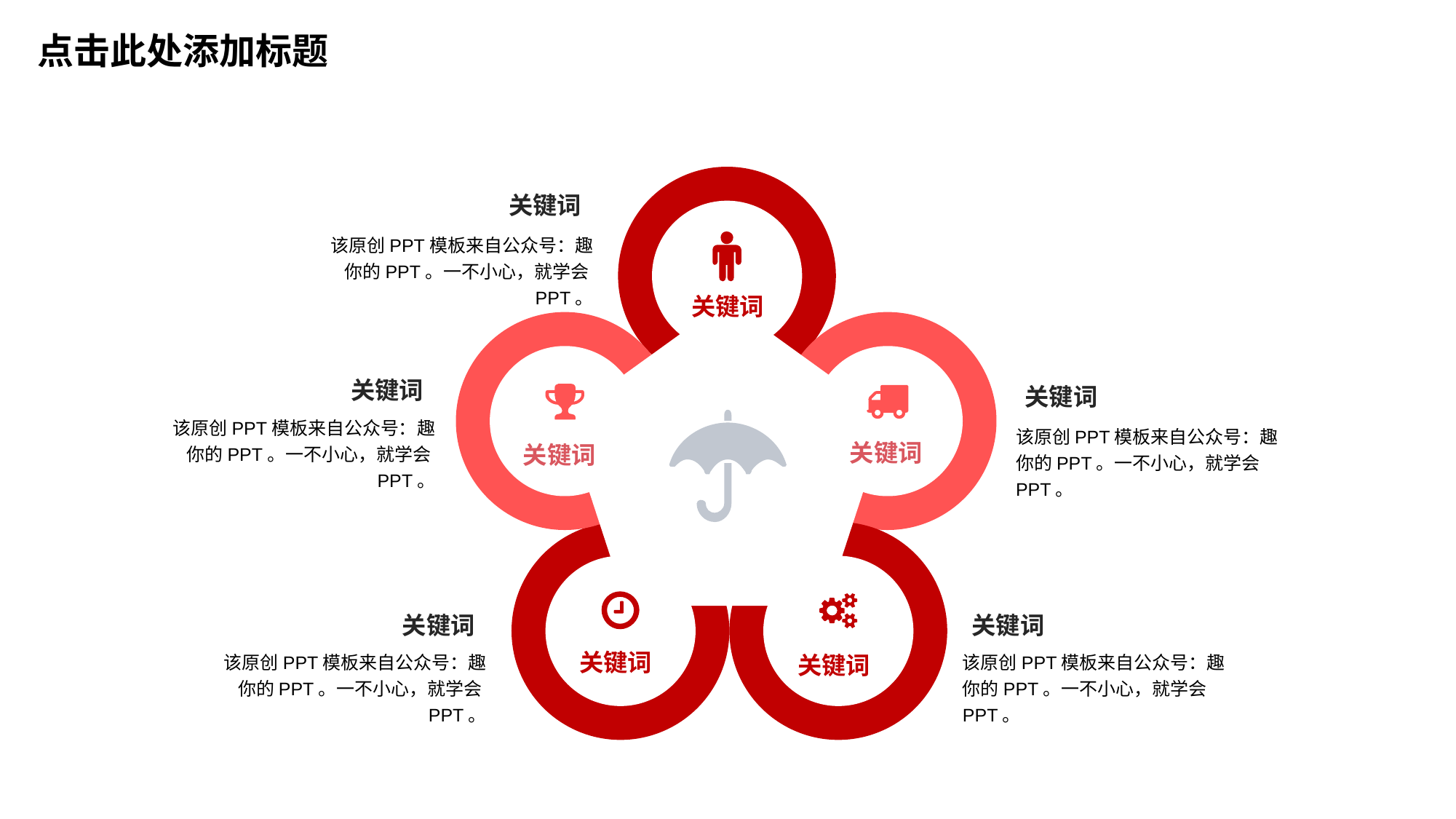

点击此处添加标题

关键词

该原创PPT模板来自公众号：趣你的PPT。一不小心，就学会PPT。

关键词

关键词
关键词

该原创PPT模板来自公众号：趣你的PPT。一不小心，就学会PPT。
该原创PPT模板来自公众号：趣你的PPT。一不小心，就学会PPT。
关键词
关键词

关键词
关键词
该原创PPT模板来自公众号：趣你的PPT。一不小心，就学会PPT。
该原创PPT模板来自公众号：趣你的PPT。一不小心，就学会PPT。
关键词
关键词